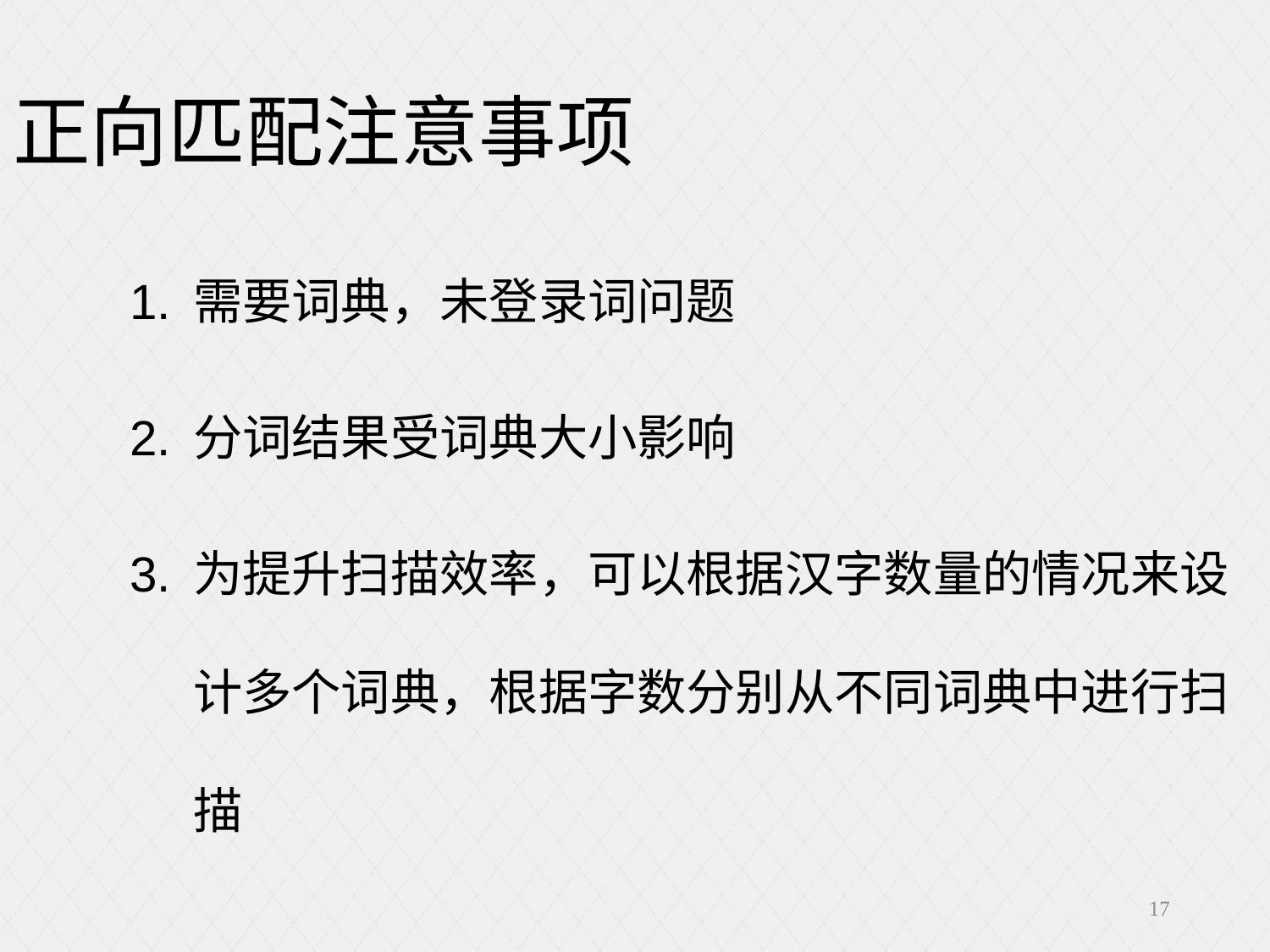

正向匹配注意事项
需要词典，未登录词问题
分词结果受词典大小影响
为提升扫描效率，可以根据汉字数量的情况来设计多个词典，根据字数分别从不同词典中进行扫描
17